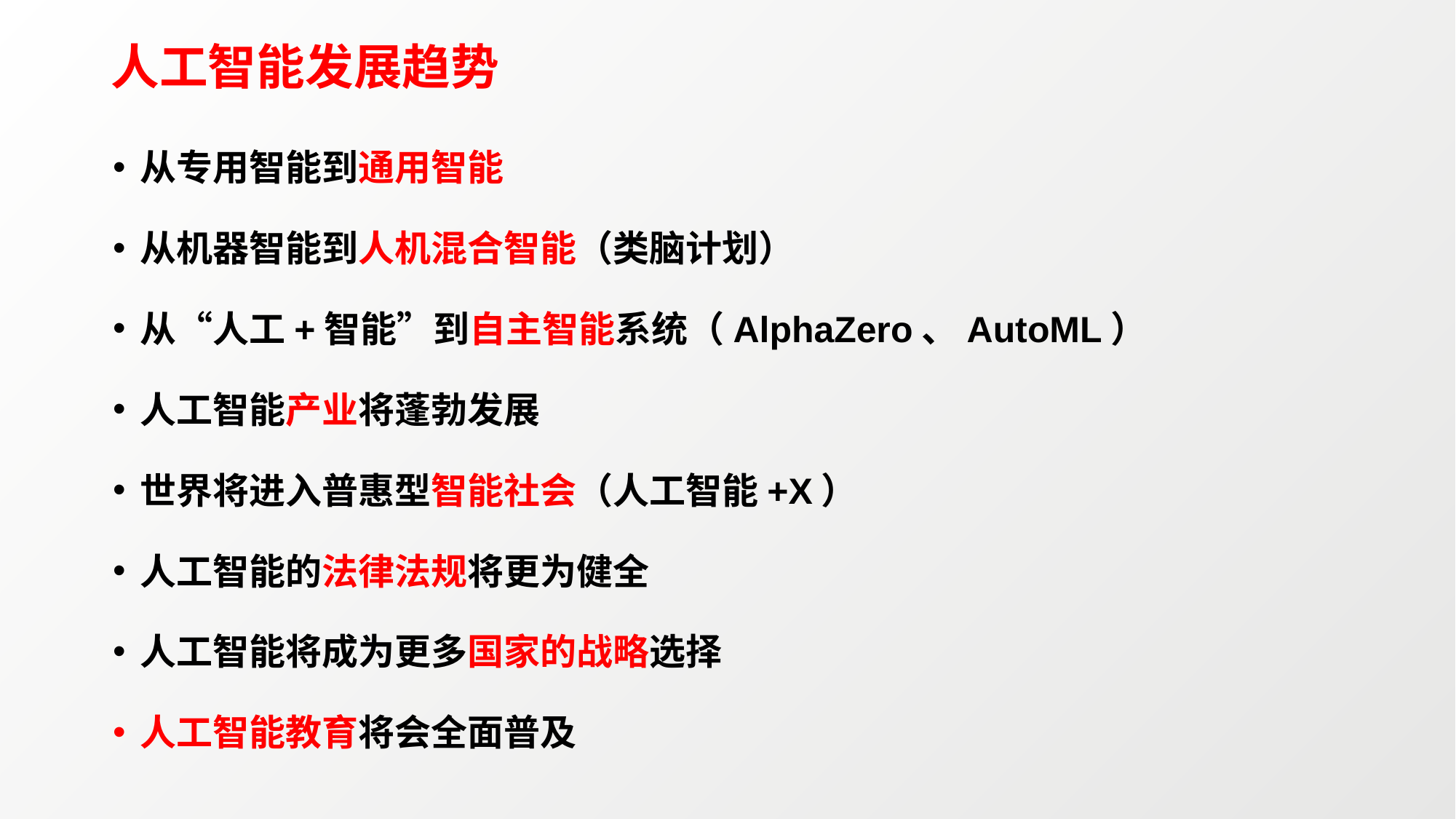

# 人工智能发展趋势
从专用智能到通用智能
从机器智能到人机混合智能（类脑计划）
从“人工+智能”到自主智能系统（AlphaZero、AutoML）
人工智能产业将蓬勃发展
世界将进入普惠型智能社会（人工智能+X）
人工智能的法律法规将更为健全
人工智能将成为更多国家的战略选择
人工智能教育将会全面普及